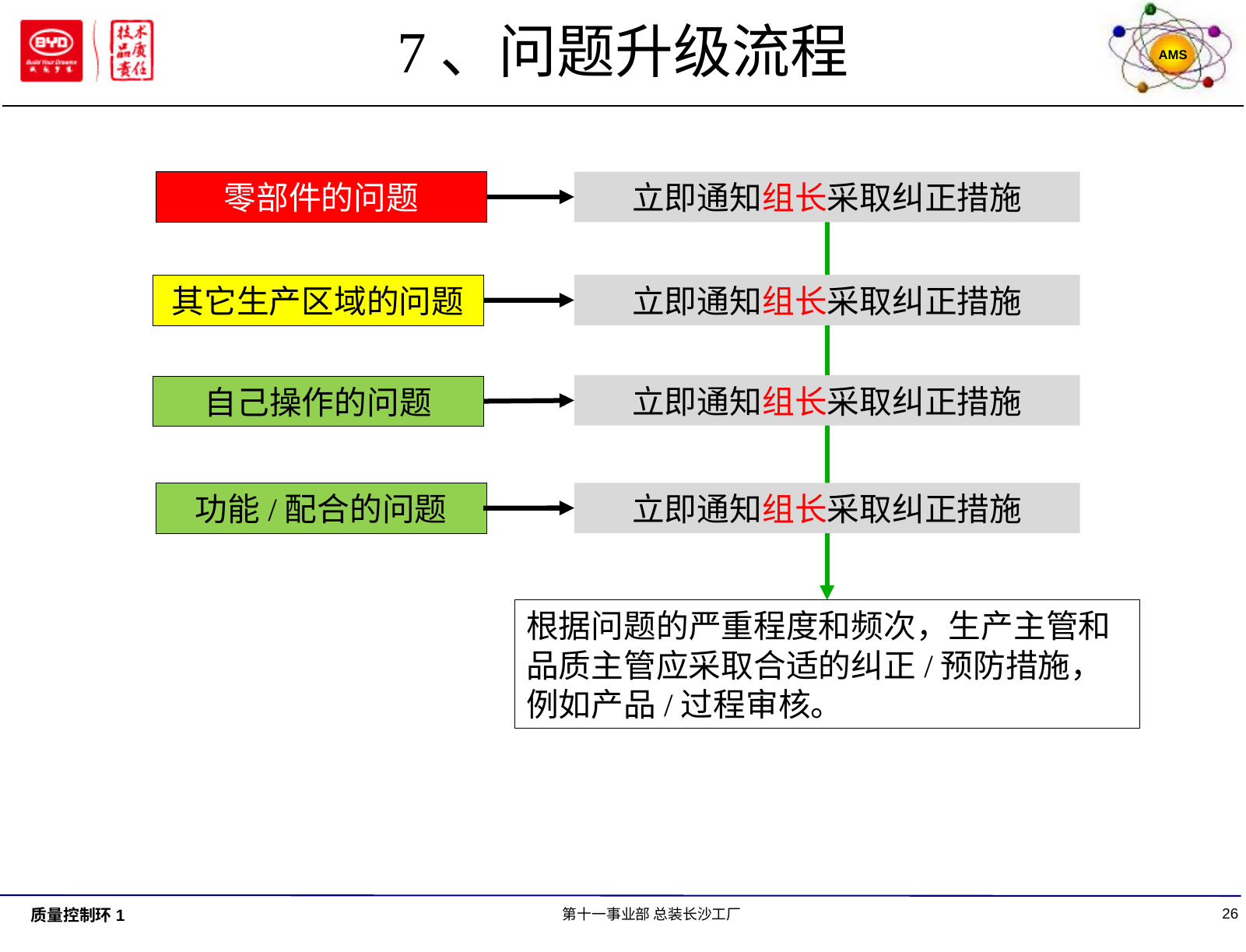

# 7、问题升级流程
零部件的问题
立即通知组长采取纠正措施
立即通知组长采取纠正措施
其它生产区域的问题
立即通知组长采取纠正措施
自己操作的问题
立即通知组长采取纠正措施
功能/配合的问题
根据问题的严重程度和频次，生产主管和品质主管应采取合适的纠正/预防措施，例如产品/过程审核。